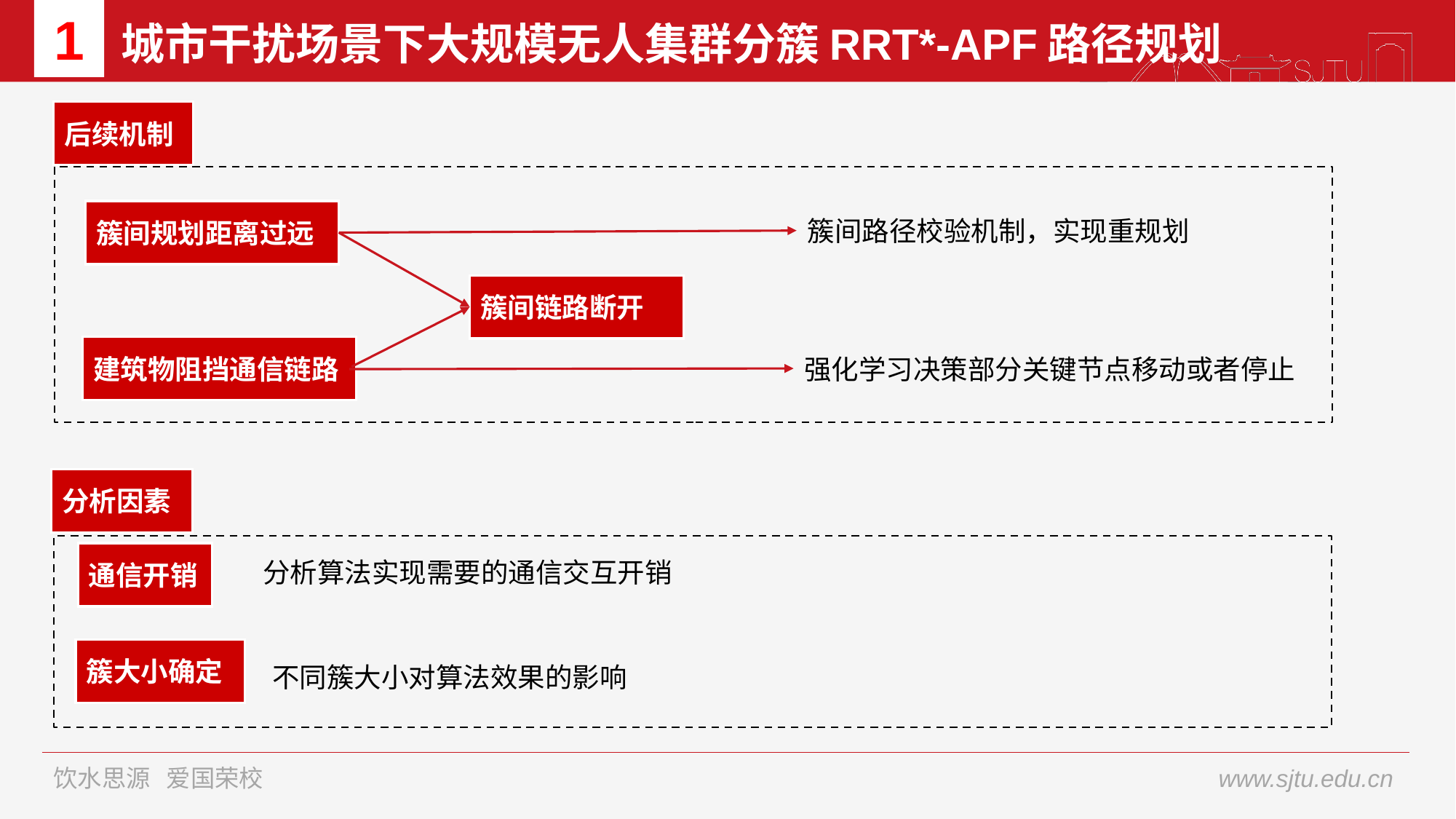

1
# 城市干扰场景下大规模无人集群分簇RRT*-APF路径规划
后续机制

簇间规划距离过远
簇间路径校验机制，实现重规划
簇间链路断开
建筑物阻挡通信链路
强化学习决策部分关键节点移动或者停止
分析因素

通信开销
分析算法实现需要的通信交互开销
簇大小确定
不同簇大小对算法效果的影响